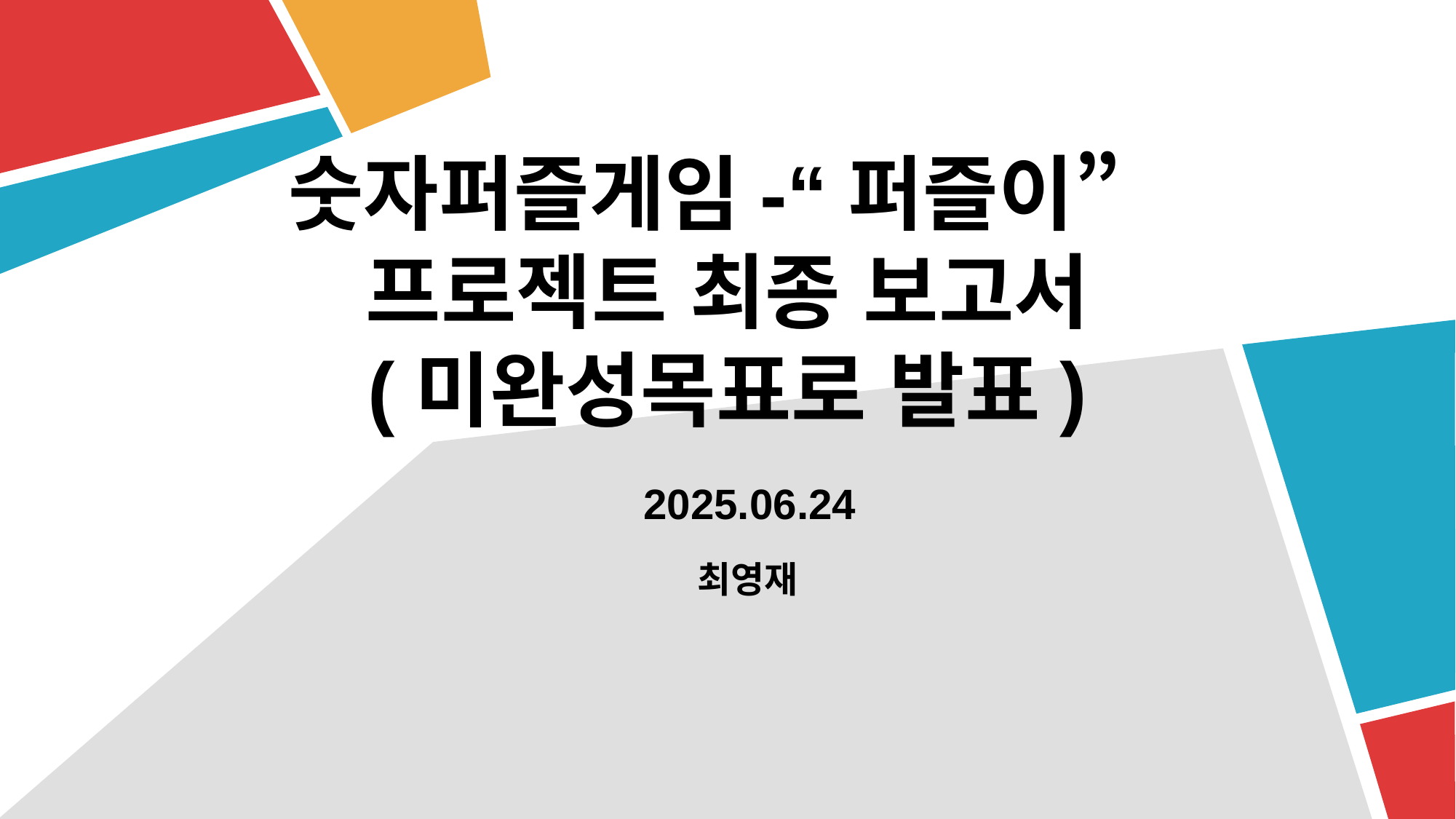

숫자퍼즐게임-“퍼즐이”
프로젝트 최종 보고서
(미완성목표로 발표)
2025.06.24
최영재